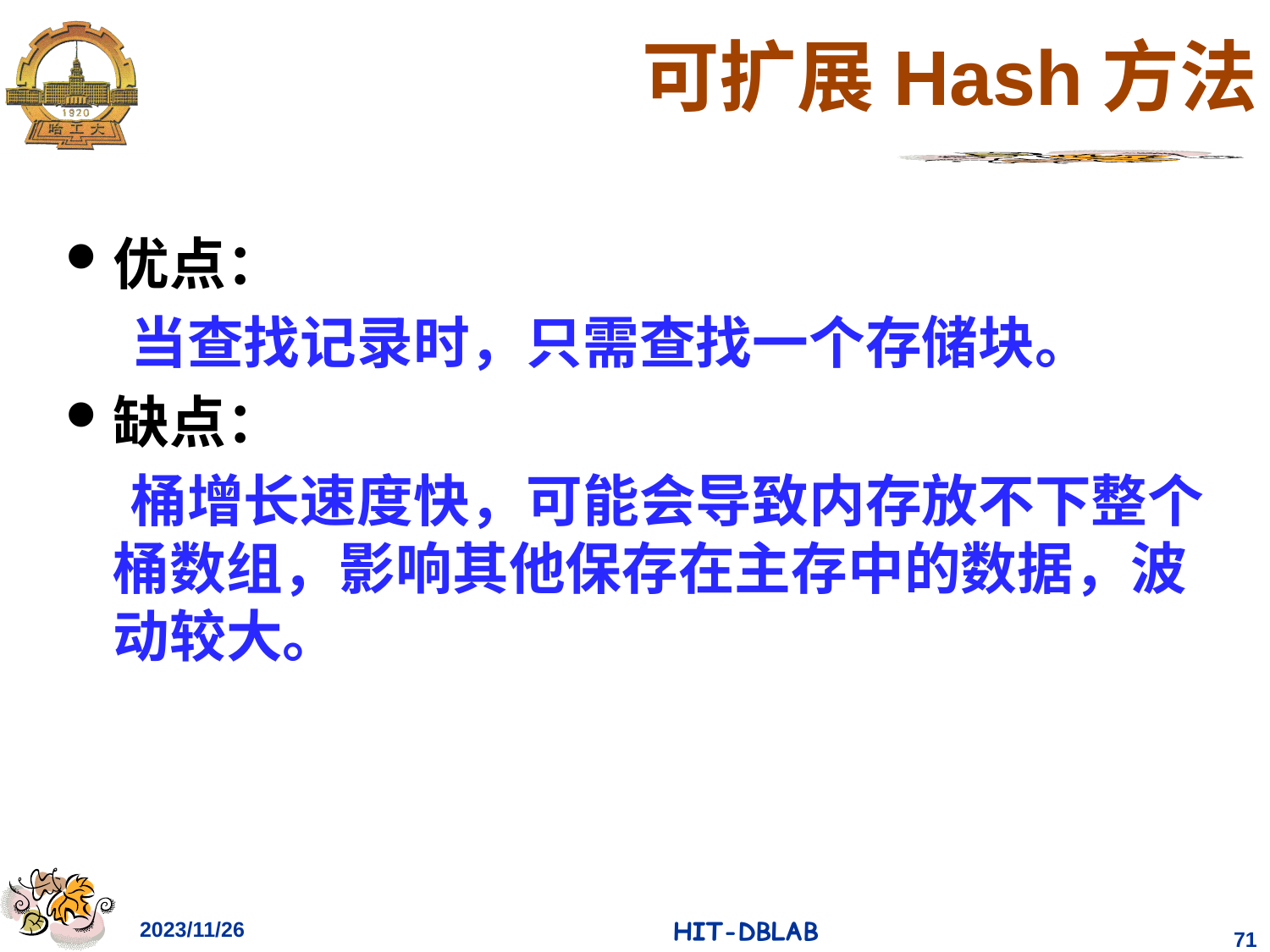

# 可扩展Hash方法
优点：
    当查找记录时，只需查找一个存储块。
缺点：
    桶增长速度快，可能会导致内存放不下整个 桶数组，影响其他保存在主存中的数据，波动较大。

2023/11/26
HIT-DBLAB
71